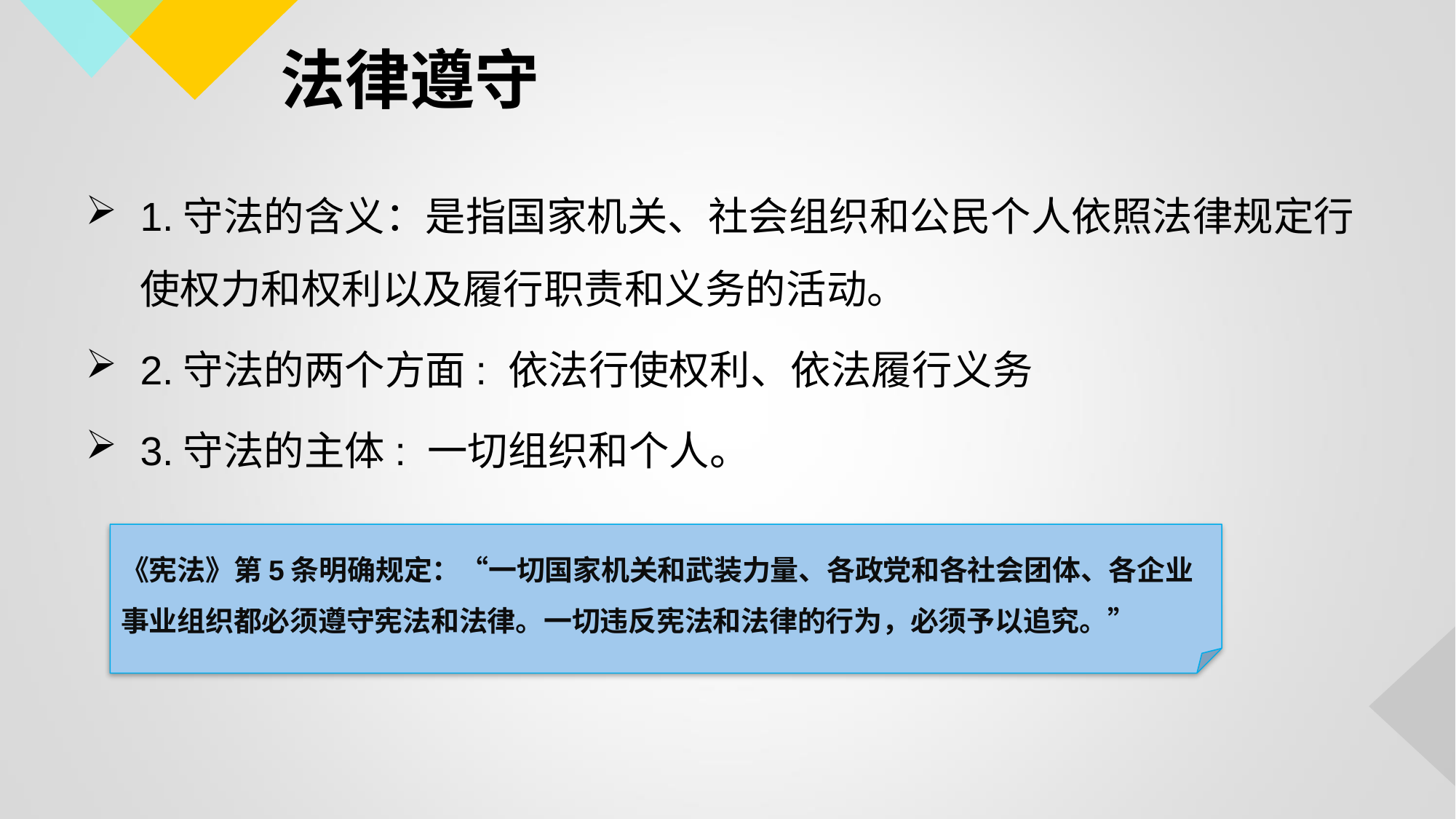

# 法律遵守
1.守法的含义：是指国家机关、社会组织和公民个人依照法律规定行使权力和权利以及履行职责和义务的活动。
2.守法的两个方面: 依法行使权利、依法履行义务
3.守法的主体: 一切组织和个人。
《宪法》第5条明确规定：“一切国家机关和武装力量、各政党和各社会团体、各企业事业组织都必须遵守宪法和法律。一切违反宪法和法律的行为，必须予以追究。”